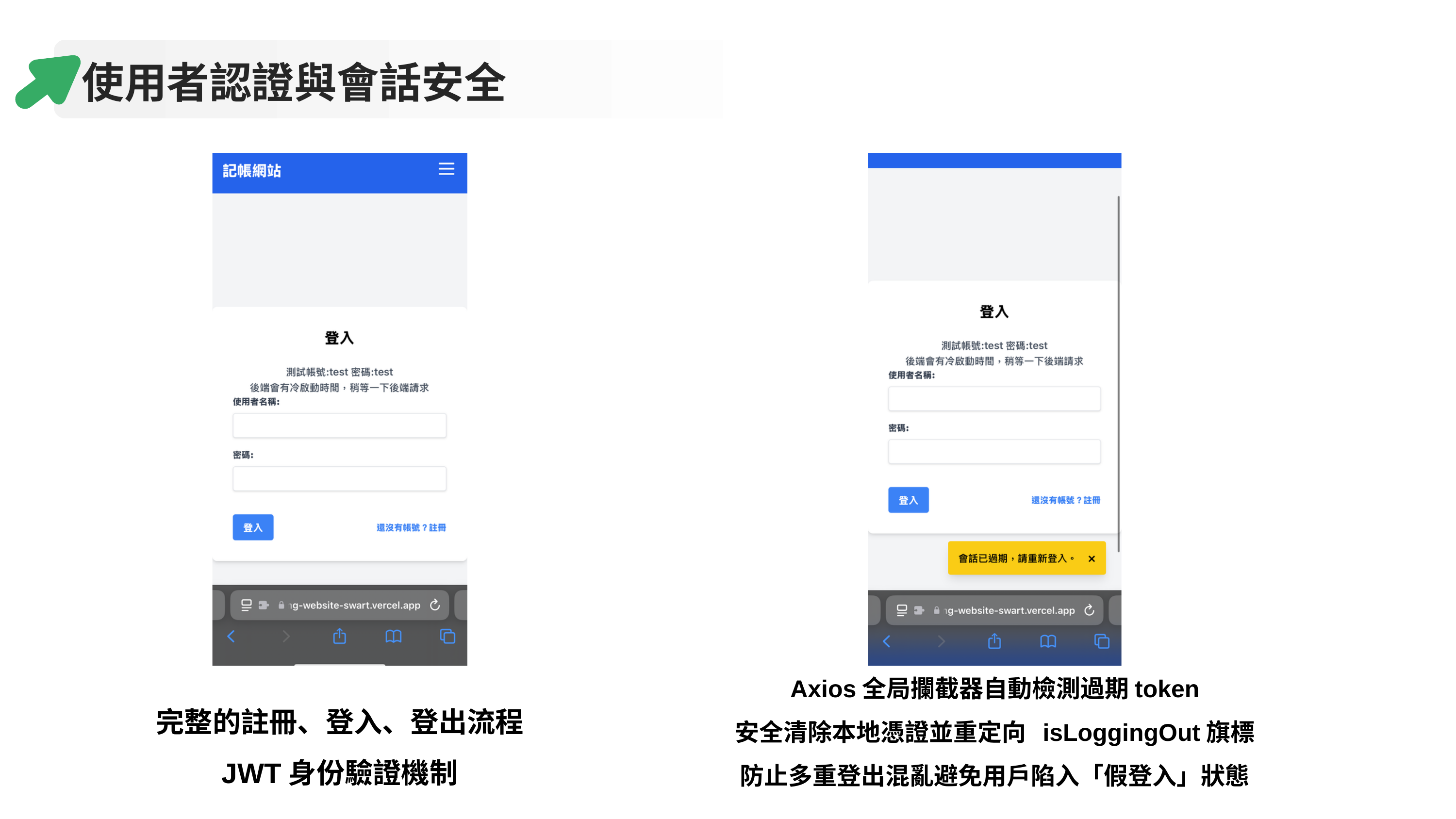

使用者認證與會話安全

Axios全局攔截器自動檢測過期token
安全清除本地憑證並重定向  isLoggingOut旗標
防止多重登出混亂避免用戶陷入「假登入」狀態
完整的註冊、登入、登出流程
JWT身份驗證機制